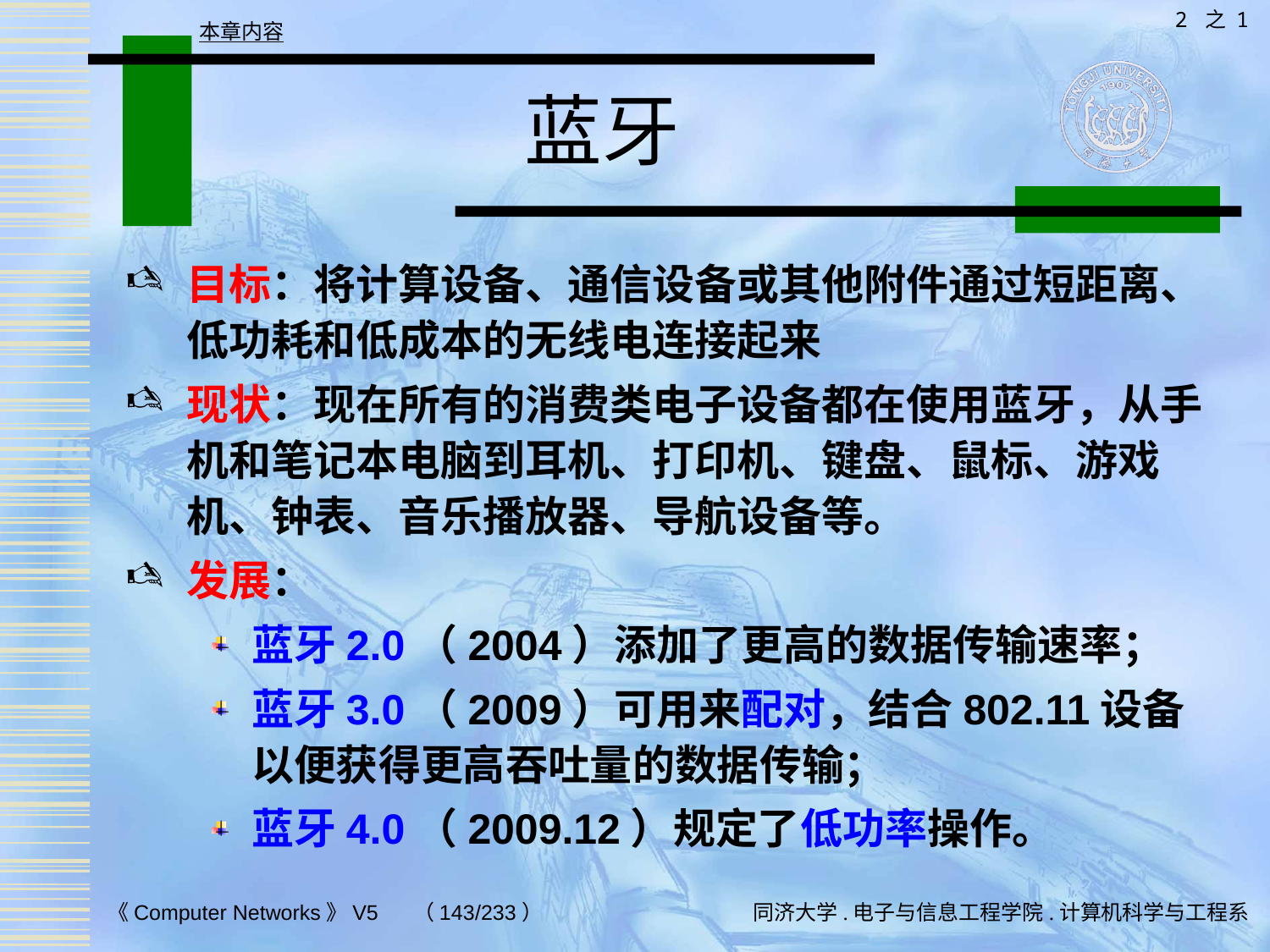

2 之 1
本章内容
# 蓝牙
目标：将计算设备、通信设备或其他附件通过短距离、低功耗和低成本的无线电连接起来
现状：现在所有的消费类电子设备都在使用蓝牙，从手机和笔记本电脑到耳机、打印机、键盘、鼠标、游戏机、钟表、音乐播放器、导航设备等。
发展：
蓝牙2.0（2004）添加了更高的数据传输速率；
蓝牙3.0（2009）可用来配对，结合802.11设备以便获得更高吞吐量的数据传输；
蓝牙4.0（2009.12）规定了低功率操作。